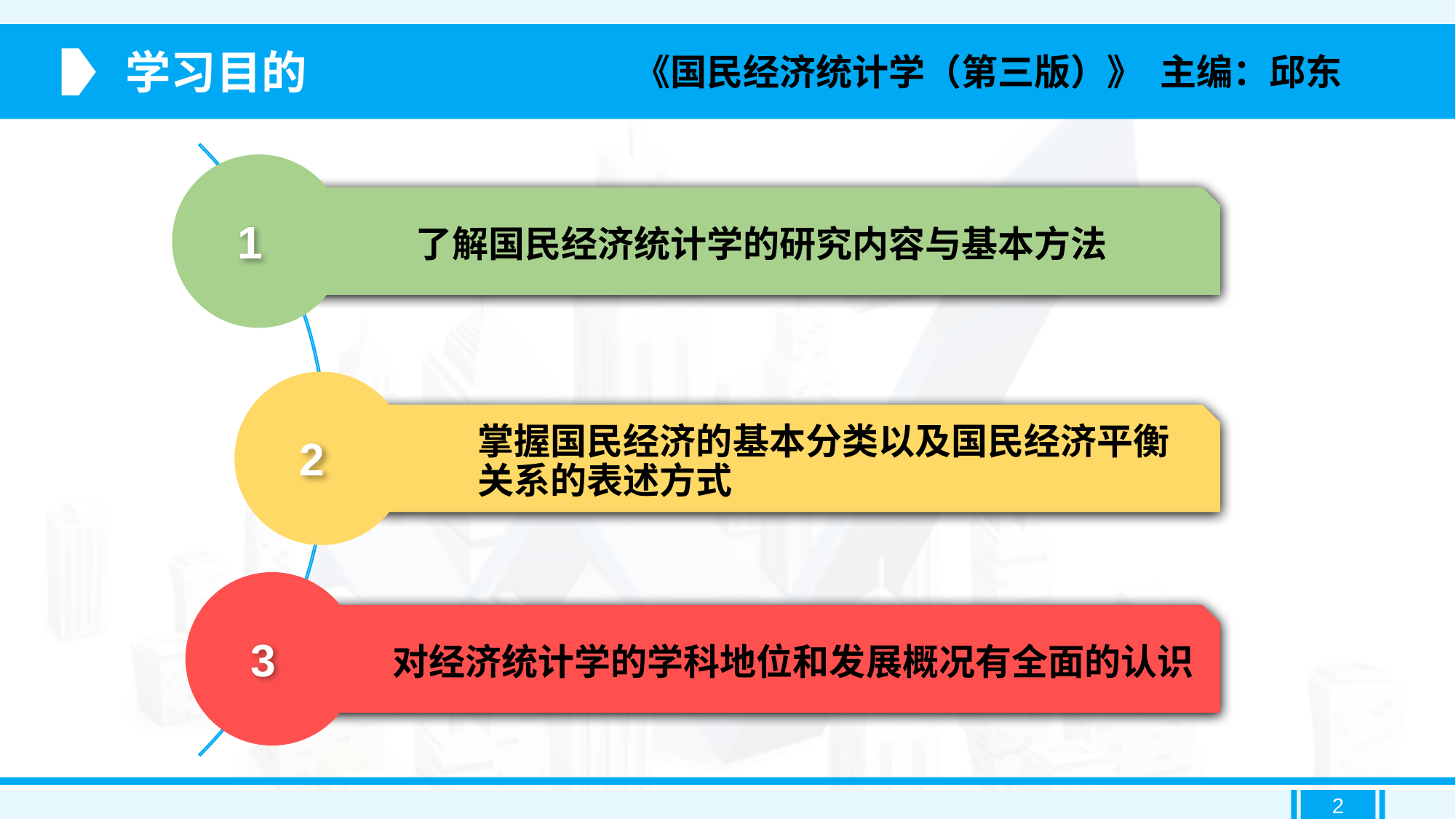

学习目的
《国民经济统计学（第三版）》  主编：邱东

1
了解国民经济统计学的研究内容与基本方法

2
掌握国民经济的基本分类以及国民经济平衡关系的表述方式

3
对经济统计学的学科地位和发展概况有全面的认识
2